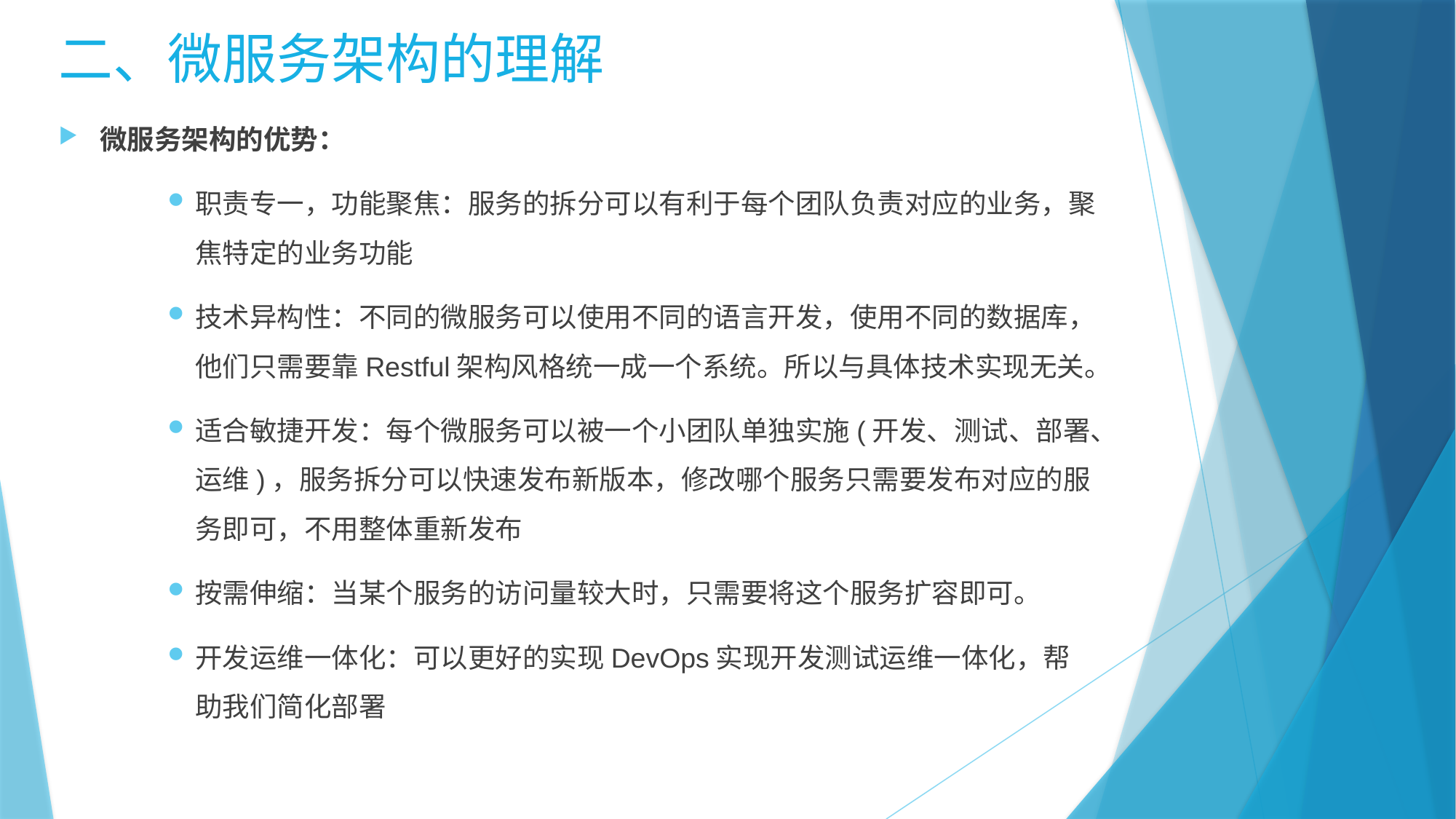

二、微服务架构的理解
微服务架构的优势：
职责专一，功能聚焦：服务的拆分可以有利于每个团队负责对应的业务，聚焦特定的业务功能
技术异构性：不同的微服务可以使用不同的语言开发，使用不同的数据库，他们只需要靠Restful架构风格统一成一个系统。所以与具体技术实现无关。
适合敏捷开发：每个微服务可以被一个小团队单独实施(开发、测试、部署、运维)，服务拆分可以快速发布新版本，修改哪个服务只需要发布对应的服务即可，不用整体重新发布
按需伸缩：当某个服务的访问量较大时，只需要将这个服务扩容即可。
开发运维一体化：可以更好的实现DevOps实现开发测试运维一体化，帮助我们简化部署